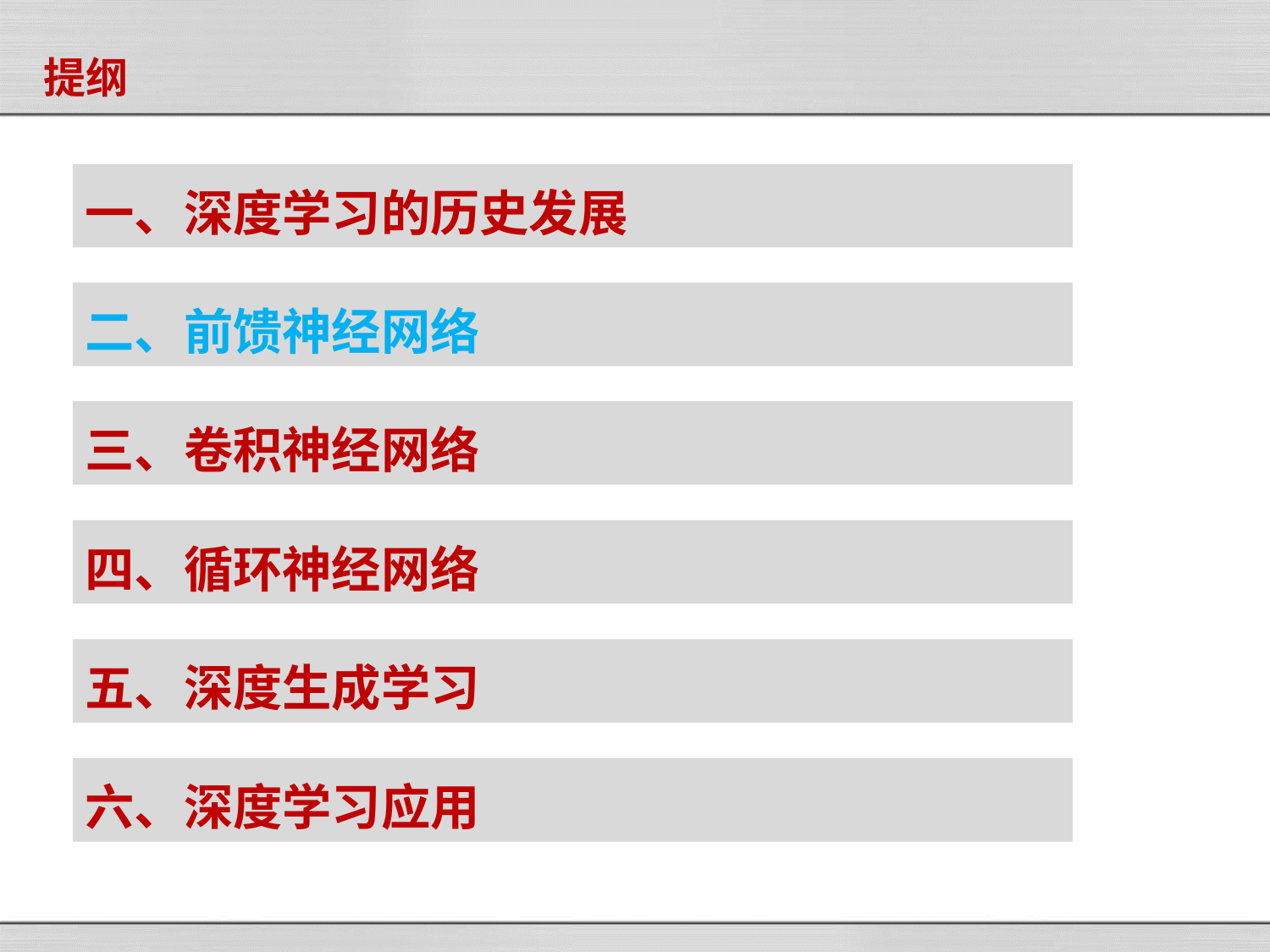

提纲
一、深度学习的历史发展
二、前馈神经网络
三、卷积神经网络
四、循环神经网络
五、深度生成学习
六、深度学习应用